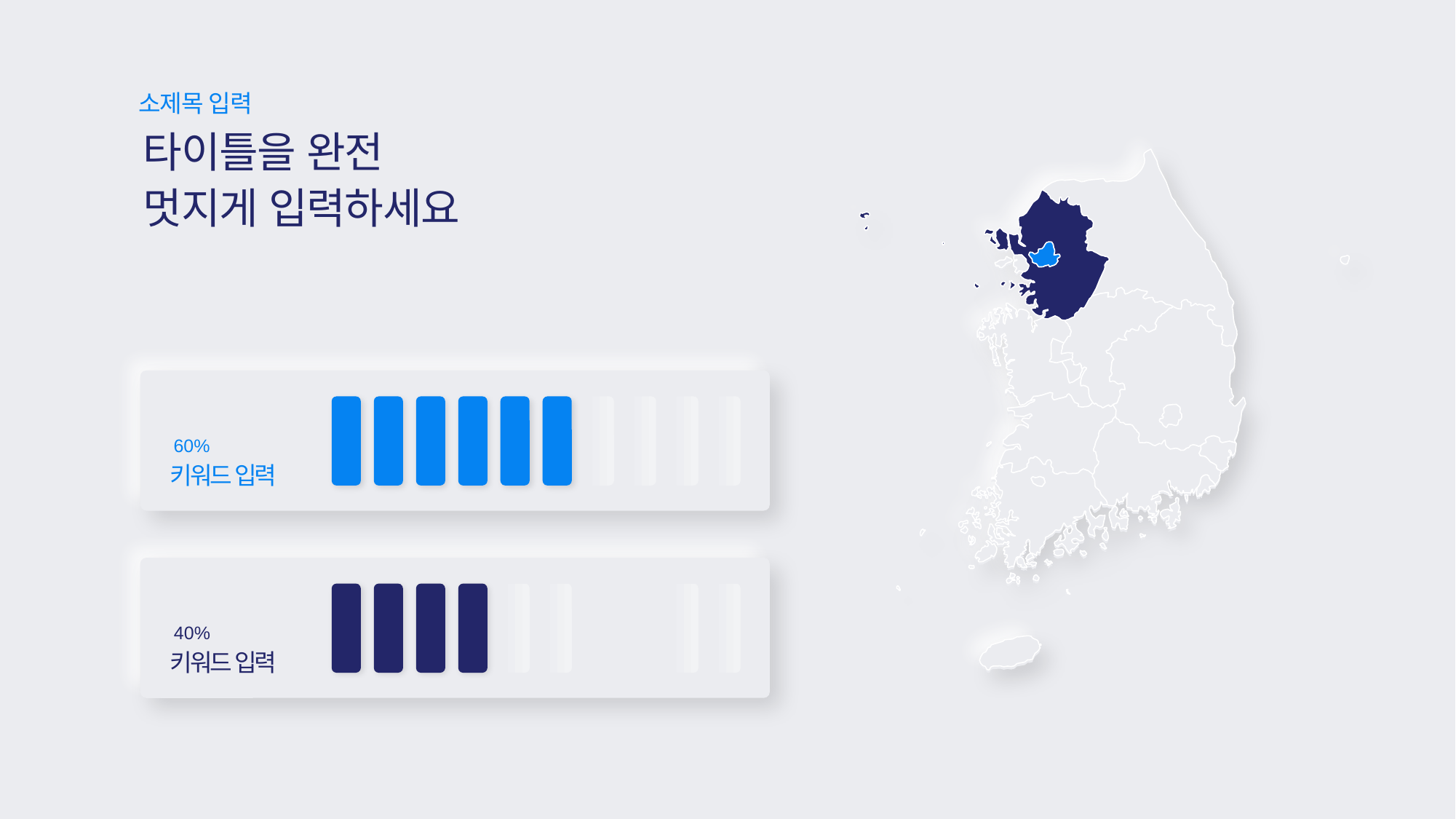

소제목 입력
타이틀을 완전
멋지게 입력하세요

60%

키워드 입력

40%

키워드 입력